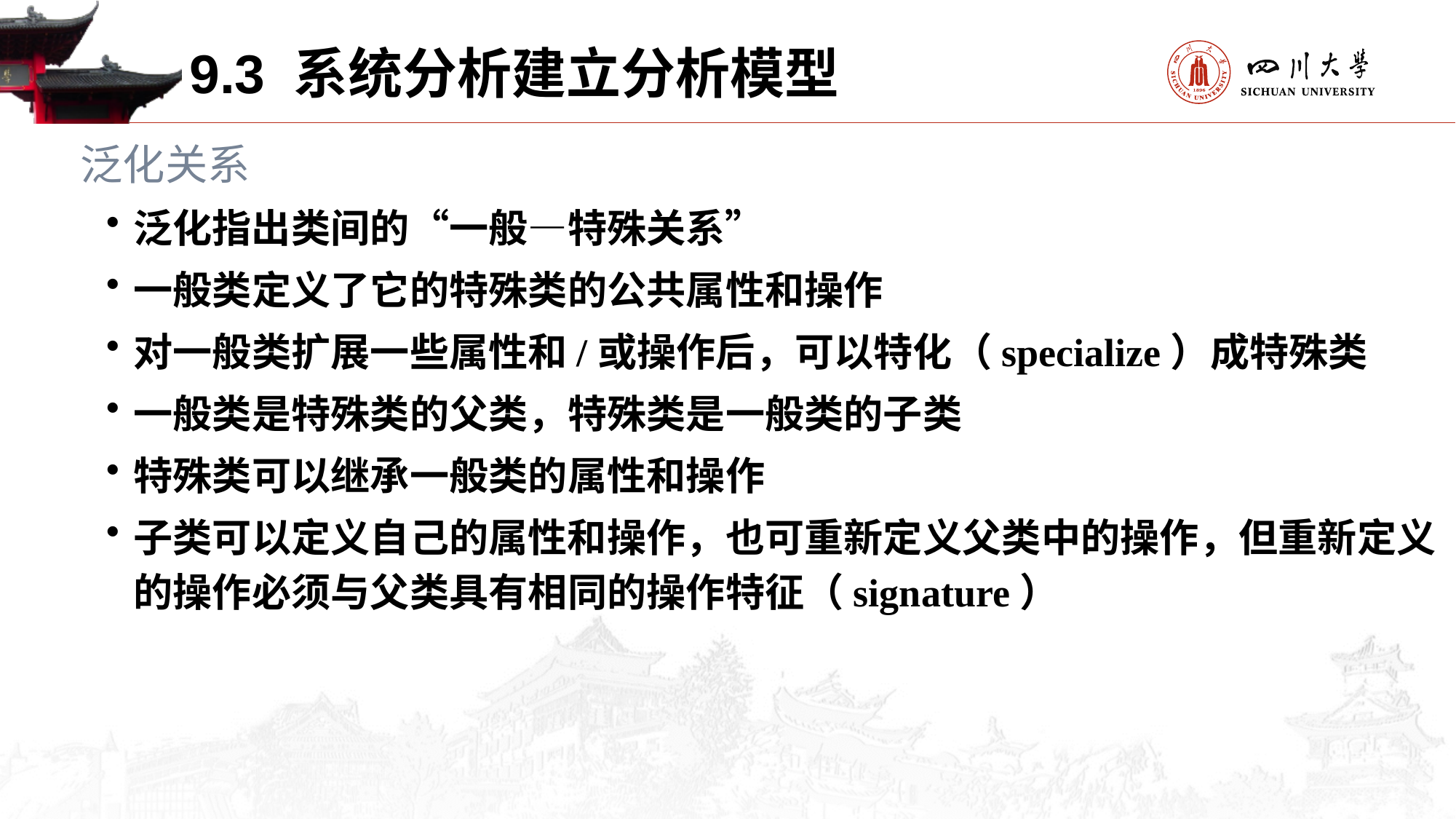

9.3 系统分析建立分析模型

  泛化关系
泛化指出类间的“一般—特殊关系”
一般类定义了它的特殊类的公共属性和操作
对一般类扩展一些属性和/或操作后，可以特化（specialize）成特殊类
一般类是特殊类的父类，特殊类是一般类的子类
特殊类可以继承一般类的属性和操作
子类可以定义自己的属性和操作，也可重新定义父类中的操作，但重新定义的操作必须与父类具有相同的操作特征（signature）